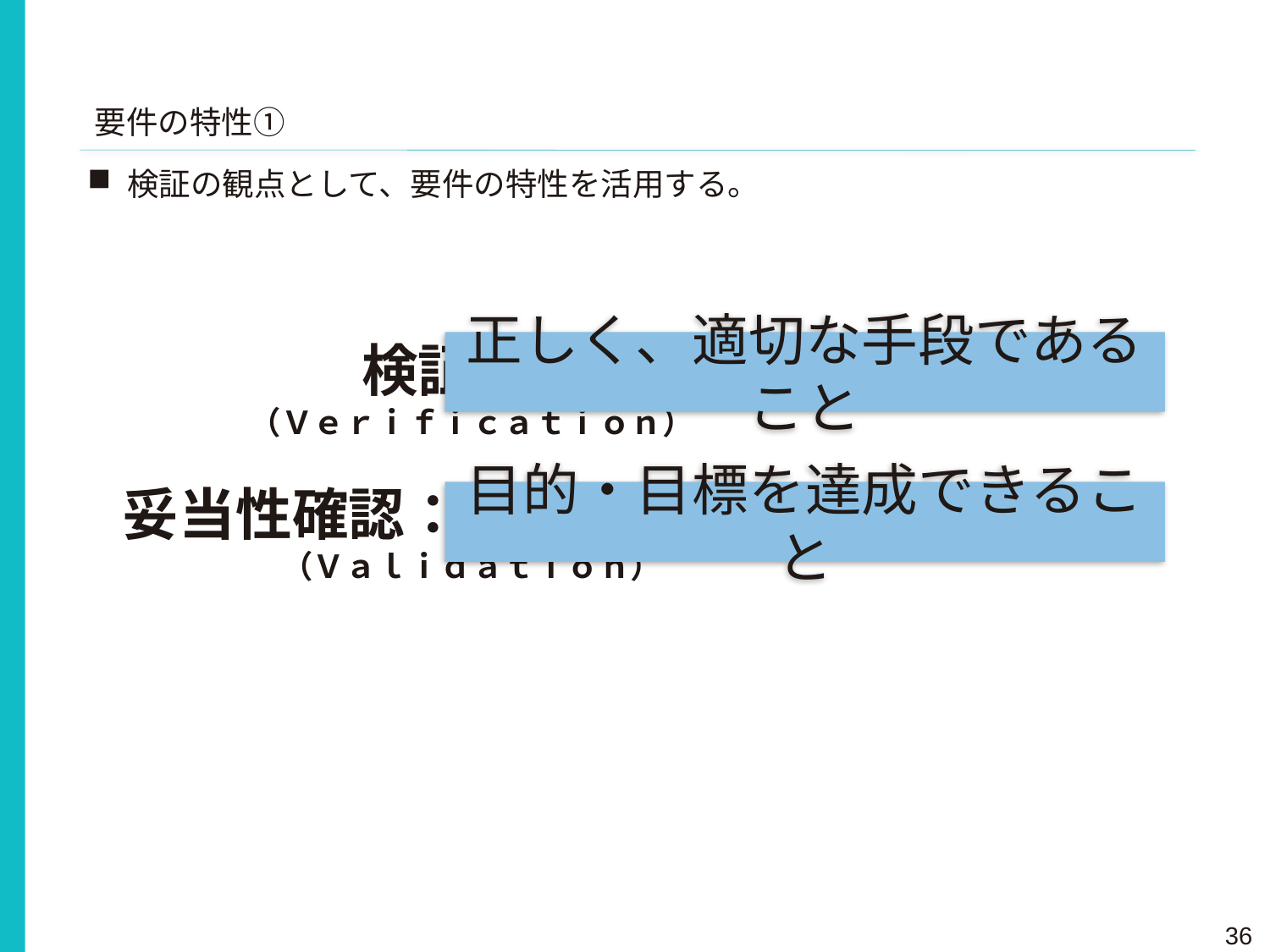

要件の特性①
検証の観点として、要件の特性を活用する。

　　　　 検証：
　　　　（Ｖｅｒｉｆｉｃａｔｉｏｎ）

妥当性確認：
　　　　　（Ｖａｌｉｄａｔｉｏｎ）

正しく、適切な手段であること
目的・目標を達成できること
36